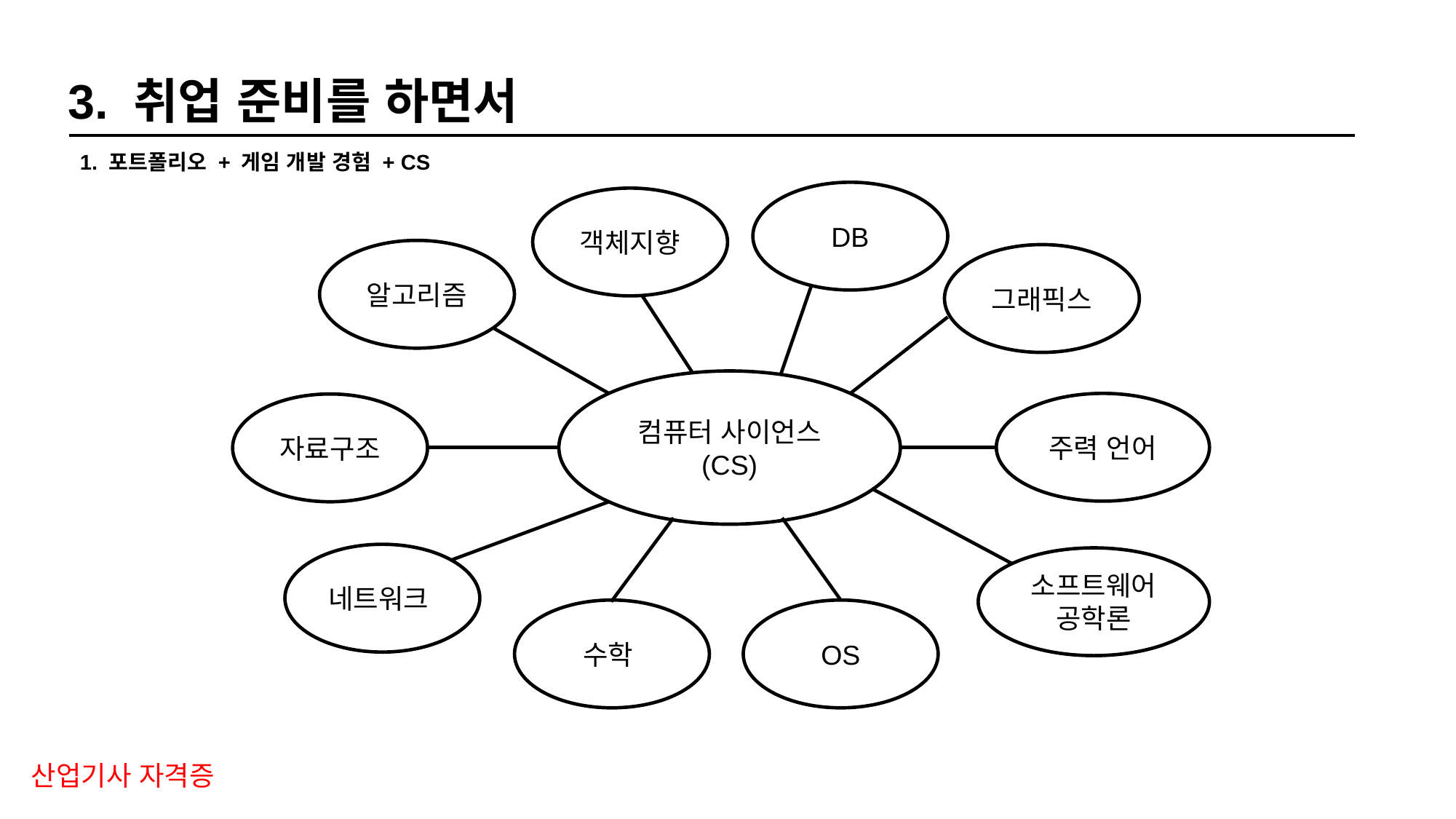

3. 취업 준비를 하면서
1. 포트폴리오 + 게임 개발 경험 + CS
DB
객체지향
알고리즘
그래픽스
컴퓨터 사이언스
(CS)
주력 언어
자료구조
네트워크
소프트웨어 공학론
수학
OS
산업기사 자격증